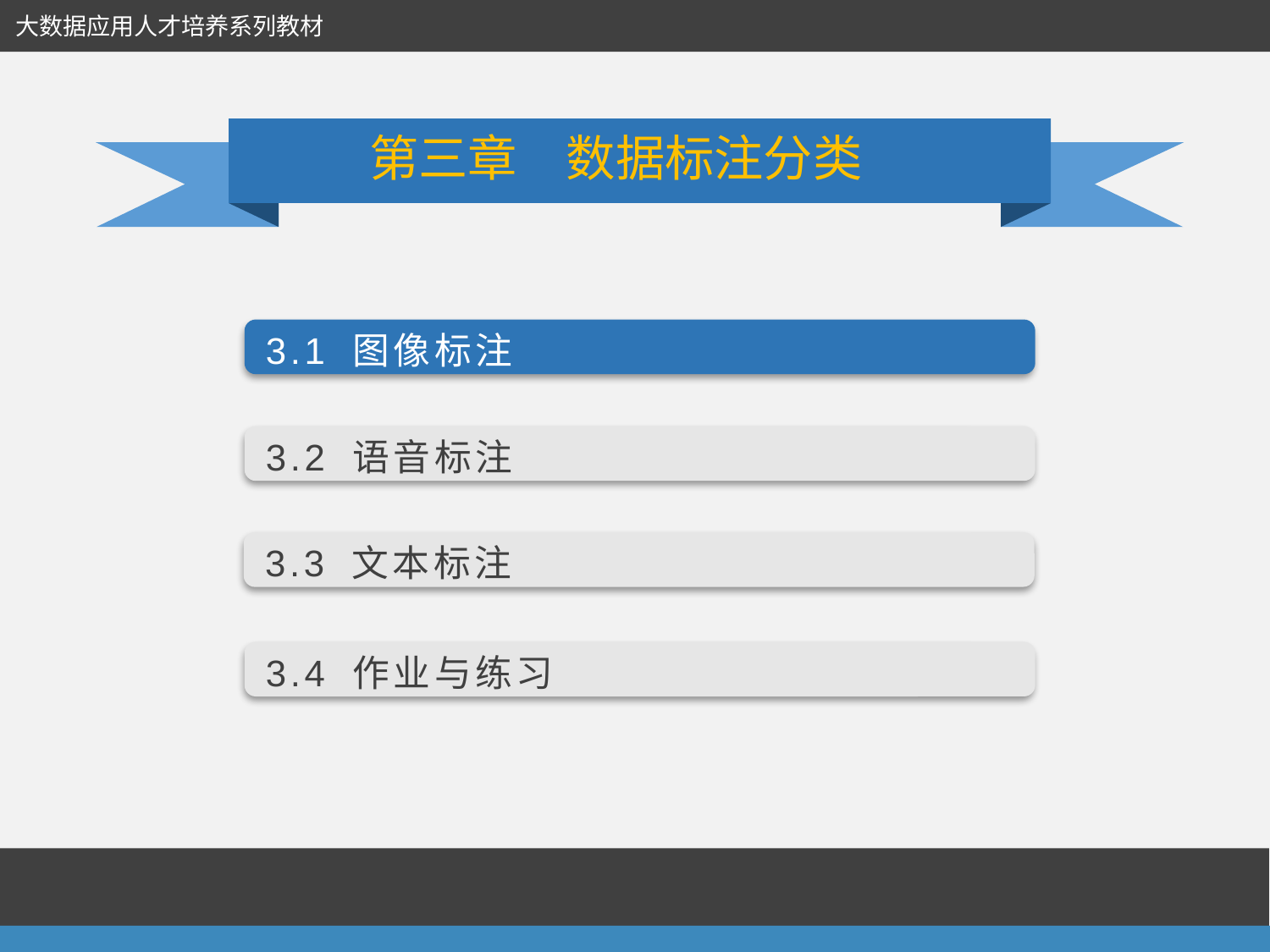

大数据应用人才培养系列教材

第三章　数据标注分类

3.1 图像标注

3.2 语音标注

3.3 文本标注

3.4 作业与练习